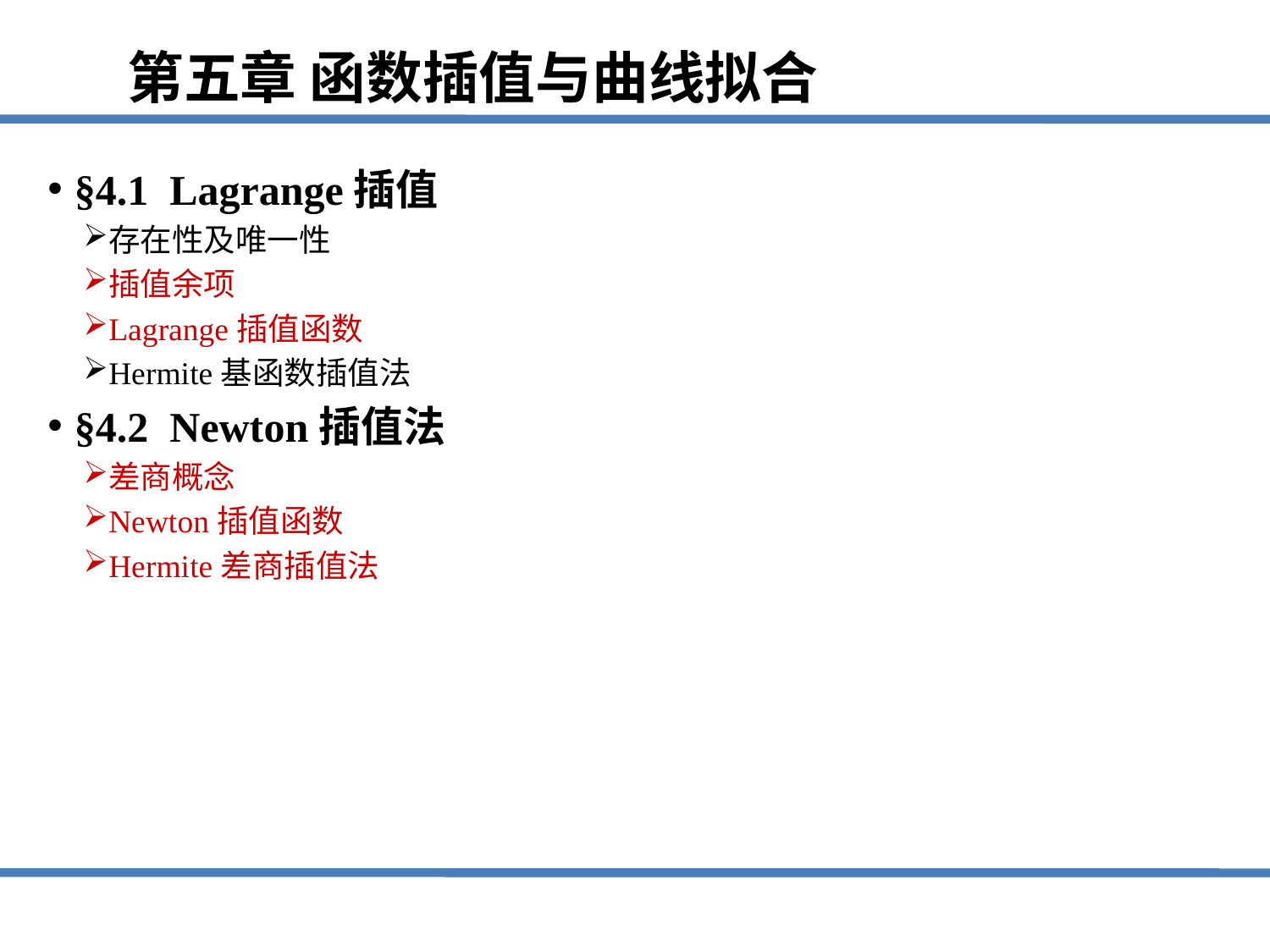

第五章 函数插值与曲线拟合
§4.1  Lagrange插值
存在性及唯一性
插值余项
Lagrange插值函数
Hermite基函数插值法
§4.2  Newton插值法
差商概念
Newton插值函数
Hermite差商插值法